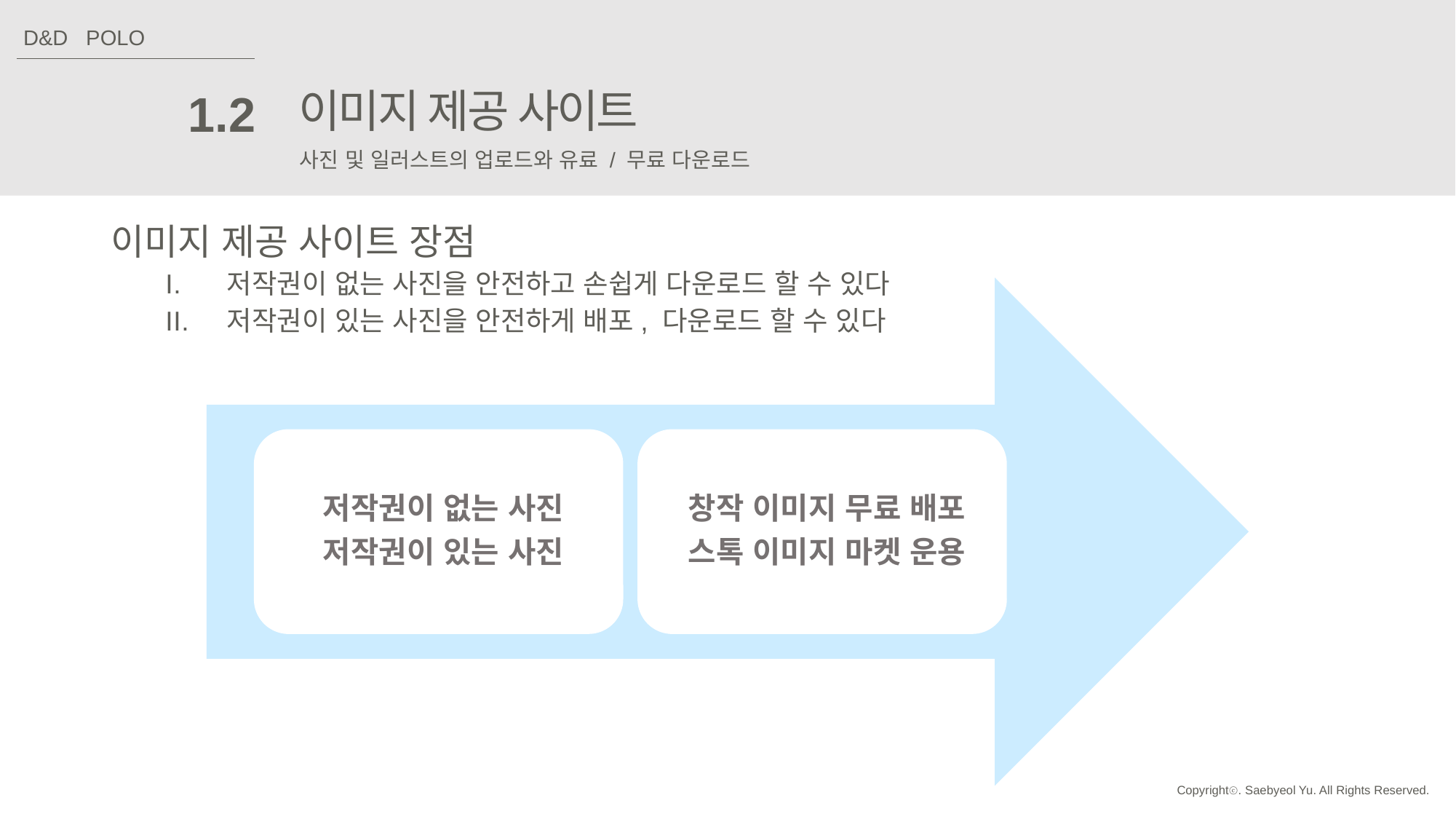

D&D   POLO
이미지 제공 사이트
1.2
사진 및 일러스트의 업로드와 유료 / 무료 다운로드
이미지 제공 사이트 장점
저작권이 없는 사진을 안전하고 손쉽게 다운로드 할 수 있다
저작권이 있는 사진을 안전하게 배포, 다운로드 할 수 있다

저작권이 없는 사진
저작권이 있는 사진
창작 이미지 무료 배포
스톡 이미지 마켓 운용